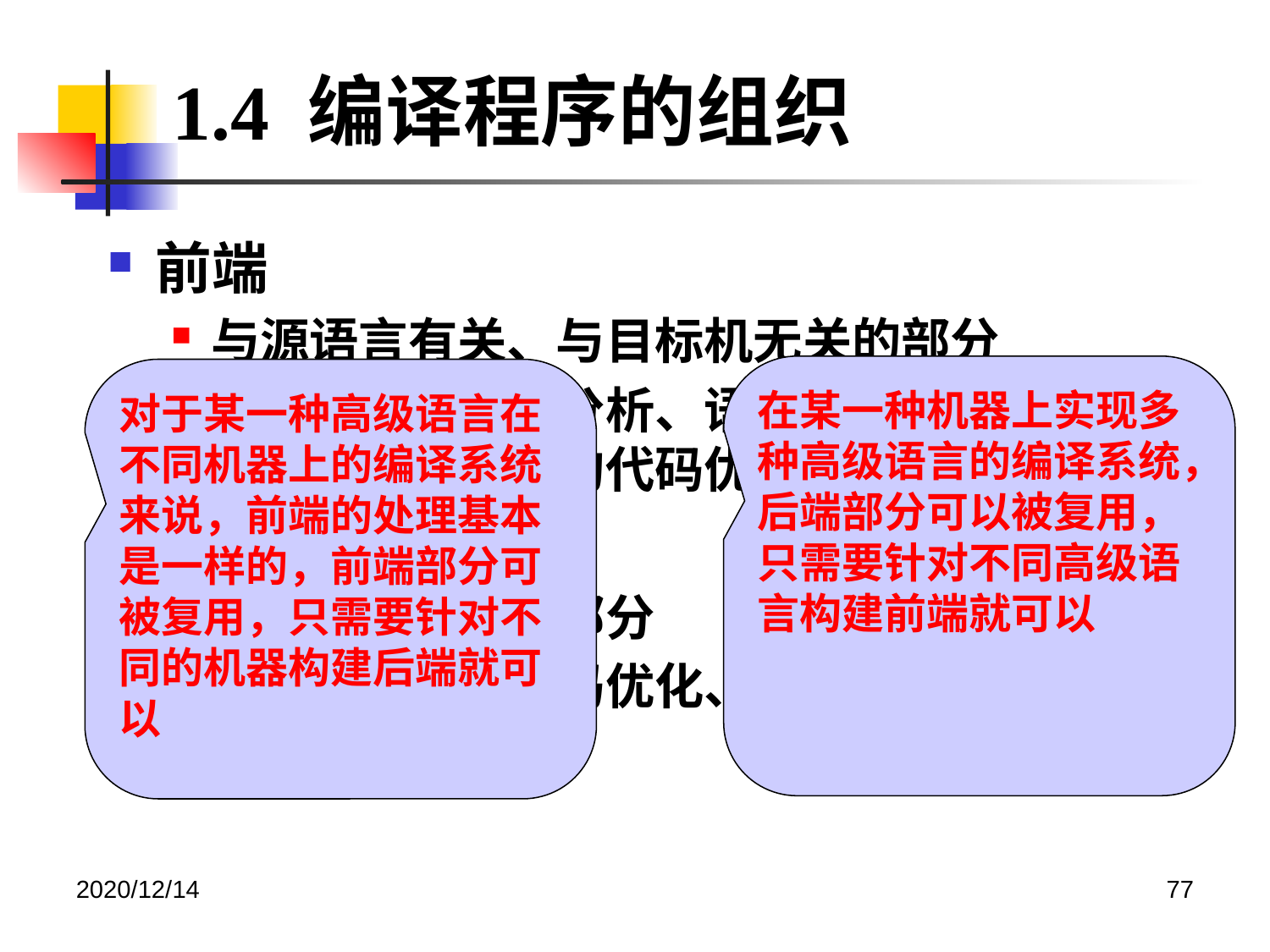

1.4 编译程序的组织
前端
与源语言有关、与目标机无关的部分
词法分析、语法分析、语义分析与中间代码生成、与机器无关的代码优化
后端
与目标机有关的部分
与机器有关的代码优化、目标代码生成
在某一种机器上实现多种高级语言的编译系统，后端部分可以被复用，只需要针对不同高级语言构建前端就可以
对于某一种高级语言在不同机器上的编译系统来说，前端的处理基本是一样的，前端部分可被复用，只需要针对不同的机器构建后端就可以
2020/12/14
77